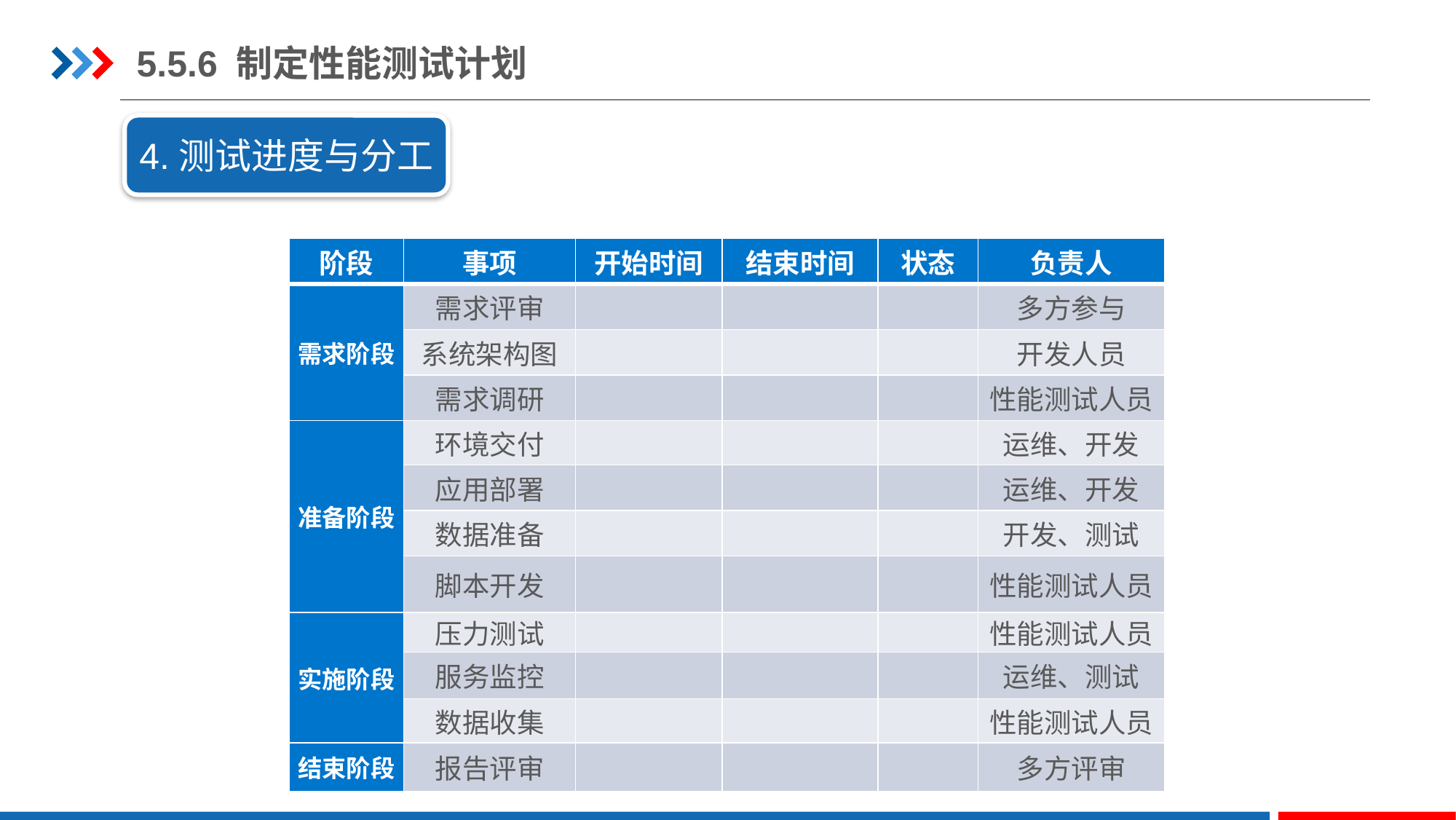

5.5.6 制定性能测试计划
4.测试进度与分工
| 阶段 | 事项 | 开始时间 | 结束时间 | 状态 | 负责人 |
| --- | --- | --- | --- | --- | --- |
| 需求阶段 | 需求评审 |  |  |  | 多方参与 |
|  | 系统架构图 |  |  |  | 开发人员 |
|  | 需求调研 |  |  |  | 性能测试人员 |
| 准备阶段 | 环境交付 |  |  |  | 运维、开发 |
|  | 应用部署 |  |  |  | 运维、开发 |
|  | 数据准备 |  |  |  | 开发、测试 |
|  | 脚本开发 |  |  |  | 性能测试人员 |
| 实施阶段 | 压力测试 |  |  |  | 性能测试人员 |
|  | 服务监控 |  |  |  | 运维、测试 |
|  | 数据收集 |  |  |  | 性能测试人员 |
| 结束阶段 | 报告评审 |  |  |  | 多方评审 |